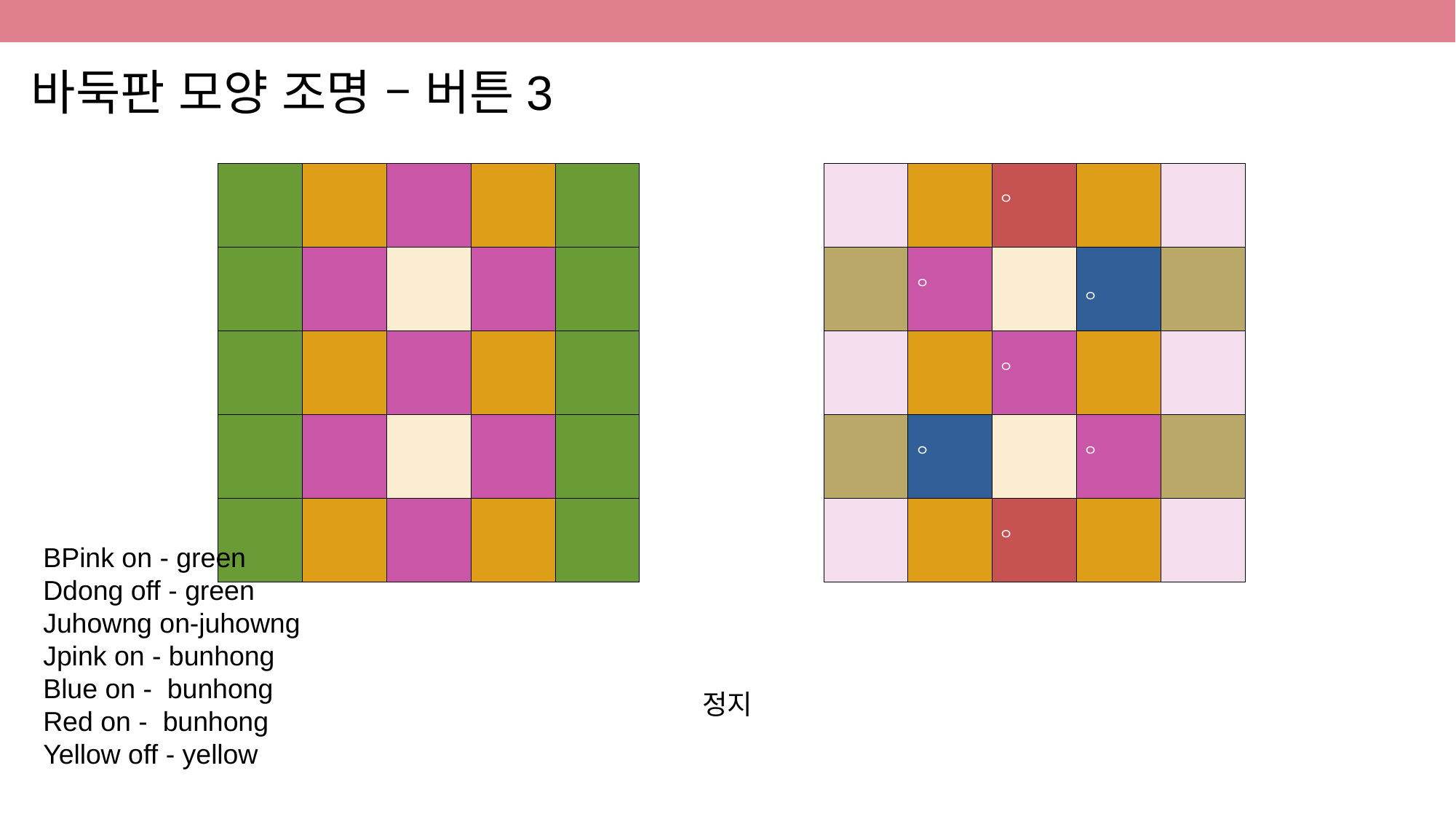

바둑판 모양 조명 – 버튼3
|  |  | ㅇ |  |  |
| --- | --- | --- | --- | --- |
|  | ㅇ |  | ㅇ |  |
|  |  | ㅇ |  |  |
|  | ㅇ |  | ㅇ |  |
|  |  | ㅇ |  |  |
|  |  |  |  |  |
| --- | --- | --- | --- | --- |
|  |  |  |  |  |
|  |  |  |  |  |
|  |  |  |  |  |
|  |  |  |  |  |
BPink on - green
Ddong off - green
Juhowng on-juhowng
Jpink on - bunhong
Blue on -  bunhong
Red on -  bunhong
Yellow off - yellow

정지